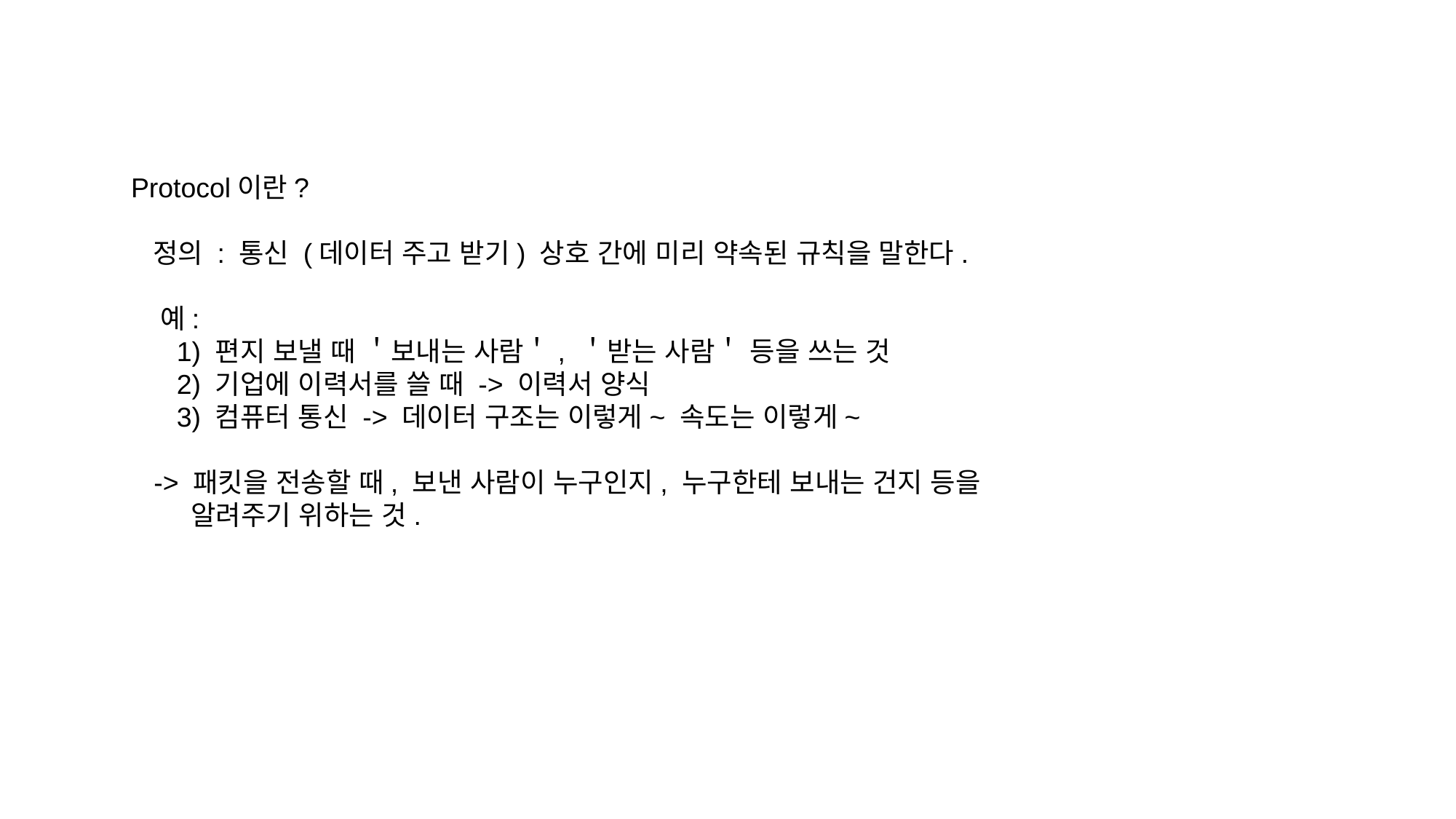

Protocol이란?

  정의 : 통신 (데이터 주고 받기) 상호 간에 미리 약속된 규칙을 말한다.

   예:
      1) 편지 보낼 때 ＇보내는 사람＇, ＇받는 사람＇ 등을 쓰는 것
      2) 기업에 이력서를 쓸 때 -> 이력서 양식
      3) 컴퓨터 통신 -> 데이터 구조는 이렇게~ 속도는 이렇게~

   -> 패킷을 전송할 때, 보낸 사람이 누구인지, 누구한테 보내는 건지 등을
       알려주기 위하는 것.